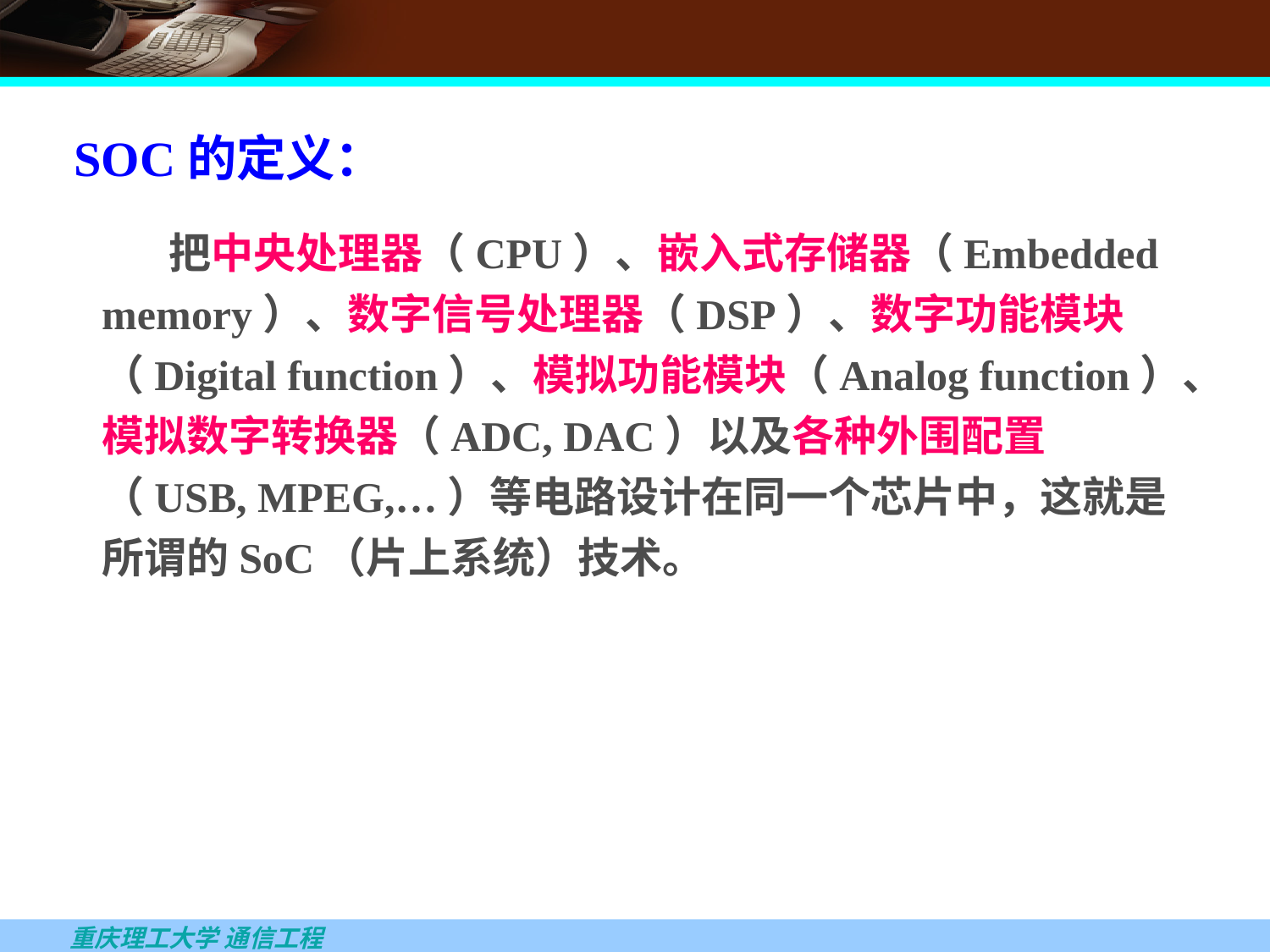

SOC的定义：
           把中央处理器（CPU）、嵌入式存储器（Embedded memory）、数字信号处理器（DSP）、数字功能模块（Digital function）、模拟功能模块（Analog function）、模拟数字转换器（ADC, DAC）以及各种外围配置（USB, MPEG,…）等电路设计在同一个芯片中，这就是所谓的SoC（片上系统）技术。